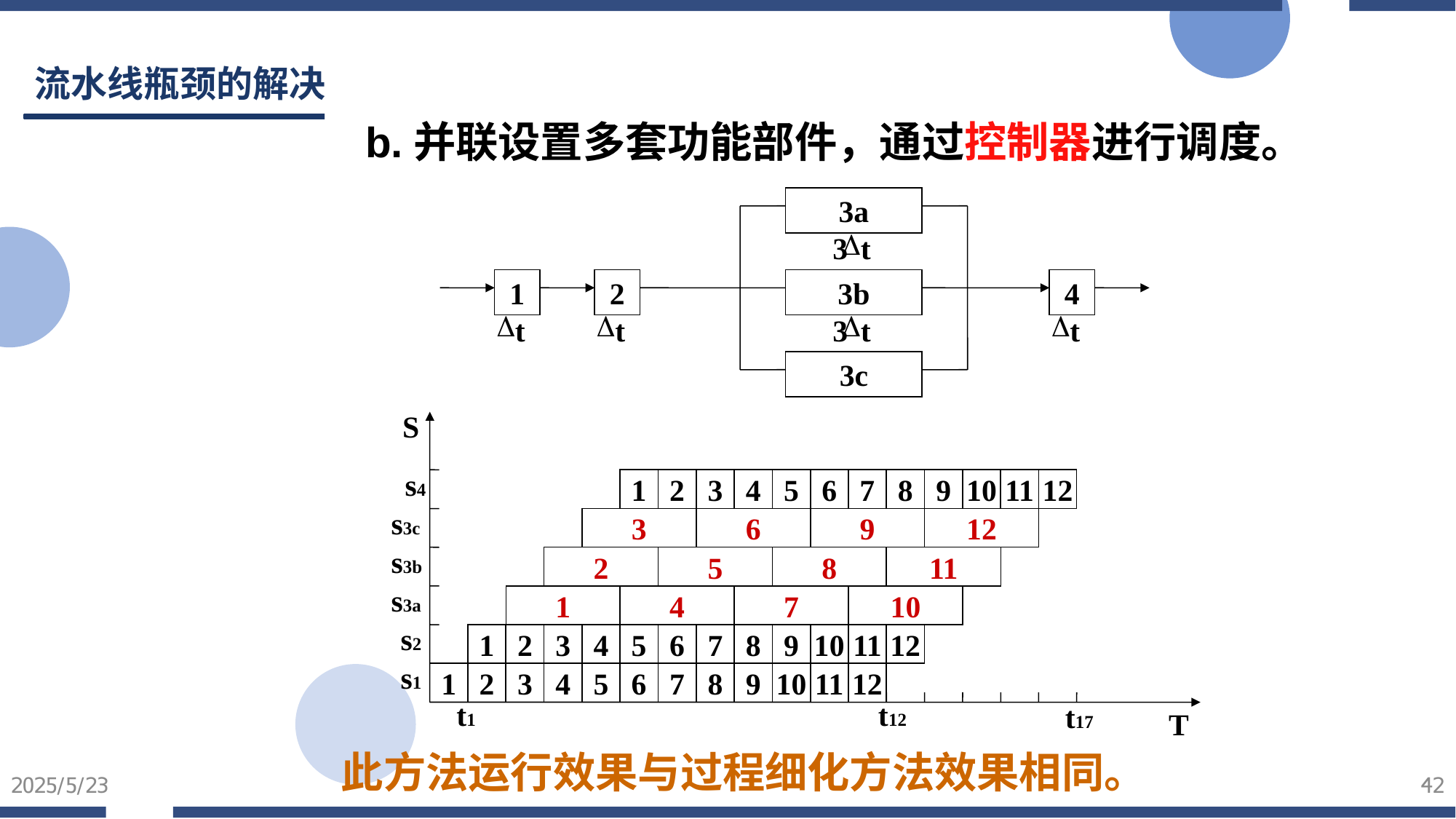

# 流水线瓶颈的解决
    b.并联设置多套功能部件，通过控制器进行调度。
3a

3
t
1
2
3b
4

t
t
3
t
t
3c

S

 s4

1

2
3
4

5
6
7

8
9
10
11
12
 s3c

3
6
9
12
 s3b

2
5
8
11
 s3a

1
4
7
10
 s2

1

2
3
4

5
6
7

8
9
10
11
12
 s1
1

2

3
4

5
6
7

8
9
10
11
12
t1
t12

t17

T

    此方法运行效果与过程细化方法效果相同。
2025/5/23
42